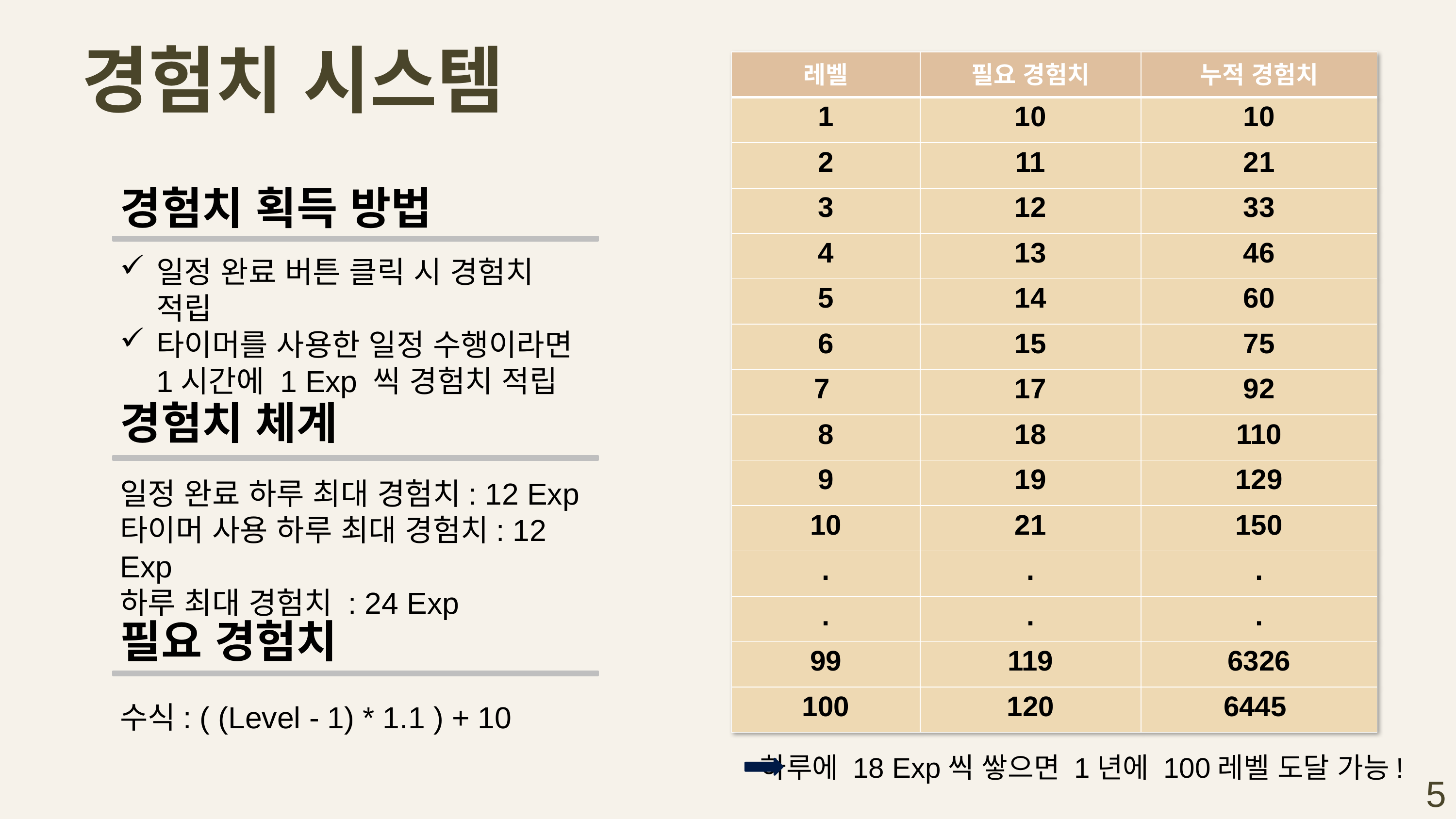

경험치 시스템
| 레벨 | 필요 경험치 | 누적 경험치 |
| --- | --- | --- |
| 1 | 10 | 10 |
| 2 | 11 | 21 |
| 3 | 12 | 33 |
| 4 | 13 | 46 |
| 5 | 14 | 60 |
| 6 | 15 | 75 |
| 7 | 17 | 92 |
| 8 | 18 | 110 |
| 9 | 19 | 129 |
| 10 | 21 | 150 |
| . | . | . |
| . | . | . |
| 99 | 119 | 6326 |
| 100 | 120 | 6445 |
경험치 획득 방법

일정 완료 버튼 클릭 시 경험치 적립
타이머를 사용한 일정 수행이라면 1시간에 1 Exp 씩 경험치 적립
경험치 체계

일정 완료 하루 최대 경험치: 12 Exp
타이머 사용 하루 최대 경험치: 12 Exp
하루 최대 경험치 : 24 Exp
필요 경험치

수식: ( (Level - 1) * 1.1 ) + 10
하루에 18 Exp씩 쌓으면 1년에 100레벨 도달 가능!

5